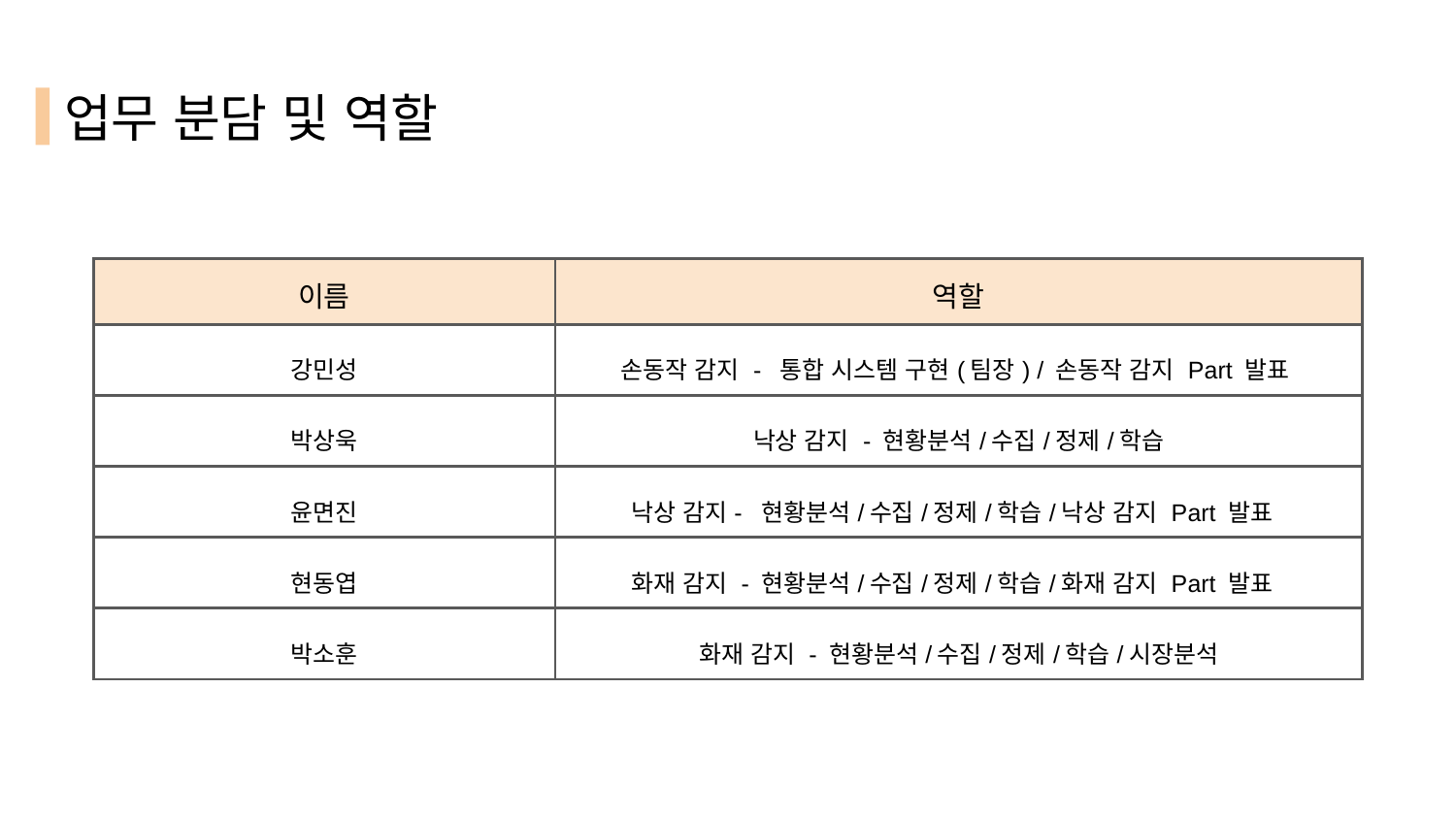

# 업무 분담 및 역할

| 이름 | 역할 |
| --- | --- |
| 강민성 | 손동작 감지 - 통합 시스템 구현(팀장) / 손동작 감지 Part 발표 |
| 박상욱 | 낙상 감지 - 현황분석/수집/정제/학습 |
| 윤면진 | 낙상 감지- 현황분석/수집/정제/학습/낙상 감지 Part 발표 |
| 현동엽 | 화재 감지 - 현황분석/수집/정제/학습/화재 감지 Part 발표 |
| 박소훈 | 화재 감지 - 현황분석/수집/정제/학습/시장분석 |